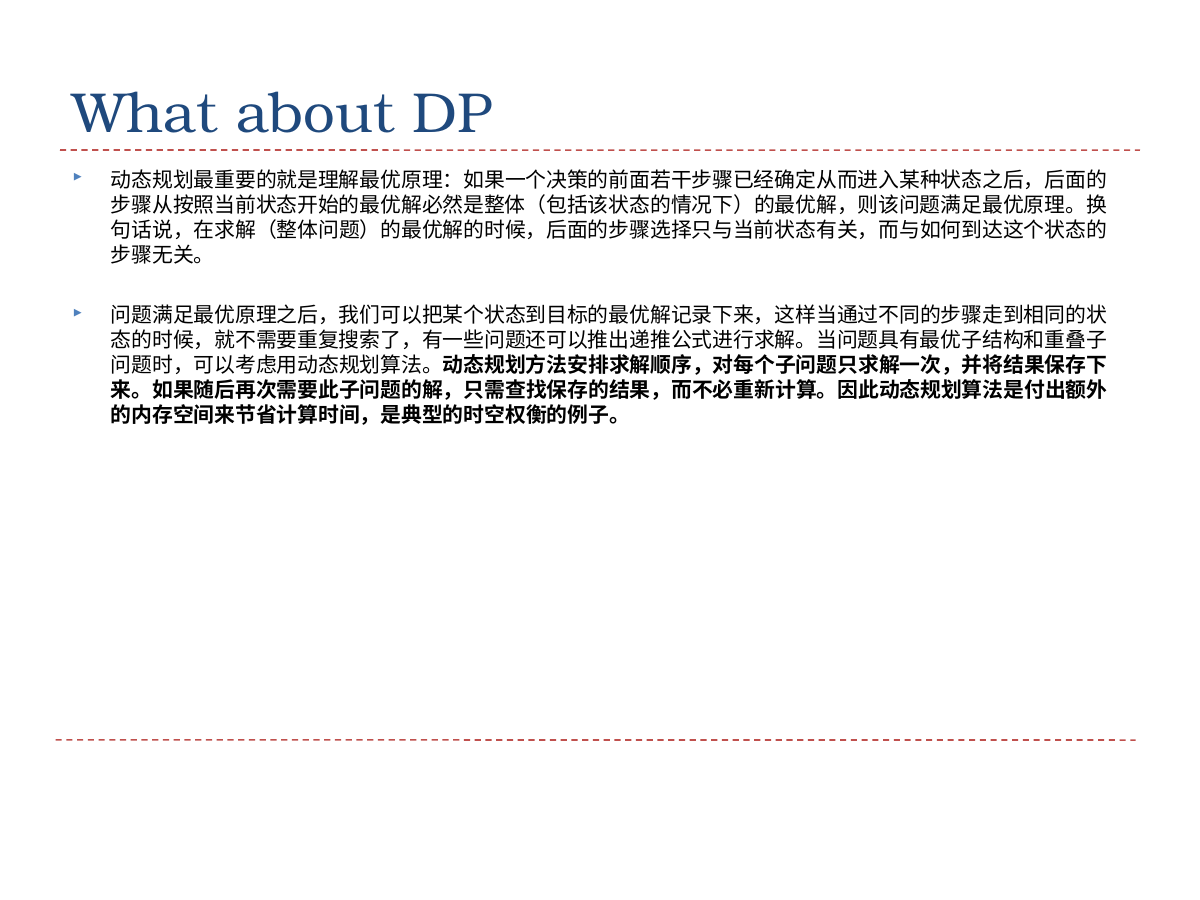

# What about DP
动态规划最重要的就是理解最优原理：如果一个决策的前面若干步骤已经确定从而进入某种状态之后，后面的步骤从按照当前状态开始的最优解必然是整体（包括该状态的情况下）的最优解，则该问题满足最优原理。换句话说，在求解（整体问题）的最优解的时候，后面的步骤选择只与当前状态有关，而与如何到达这个状态的步骤无关。
问题满足最优原理之后，我们可以把某个状态到目标的最优解记录下来，这样当通过不同的步骤走到相同的状态的时候，就不需要重复搜索了，有一些问题还可以推出递推公式进行求解。当问题具有最优子结构和重叠子问题时，可以考虑用动态规划算法。动态规划方法安排求解顺序，对每个子问题只求解一次，并将结果保存下来。如果随后再次需要此子问题的解，只需查找保存的结果，而不必重新计算。因此动态规划算法是付出额外的内存空间来节省计算时间，是典型的时空权衡的例子。